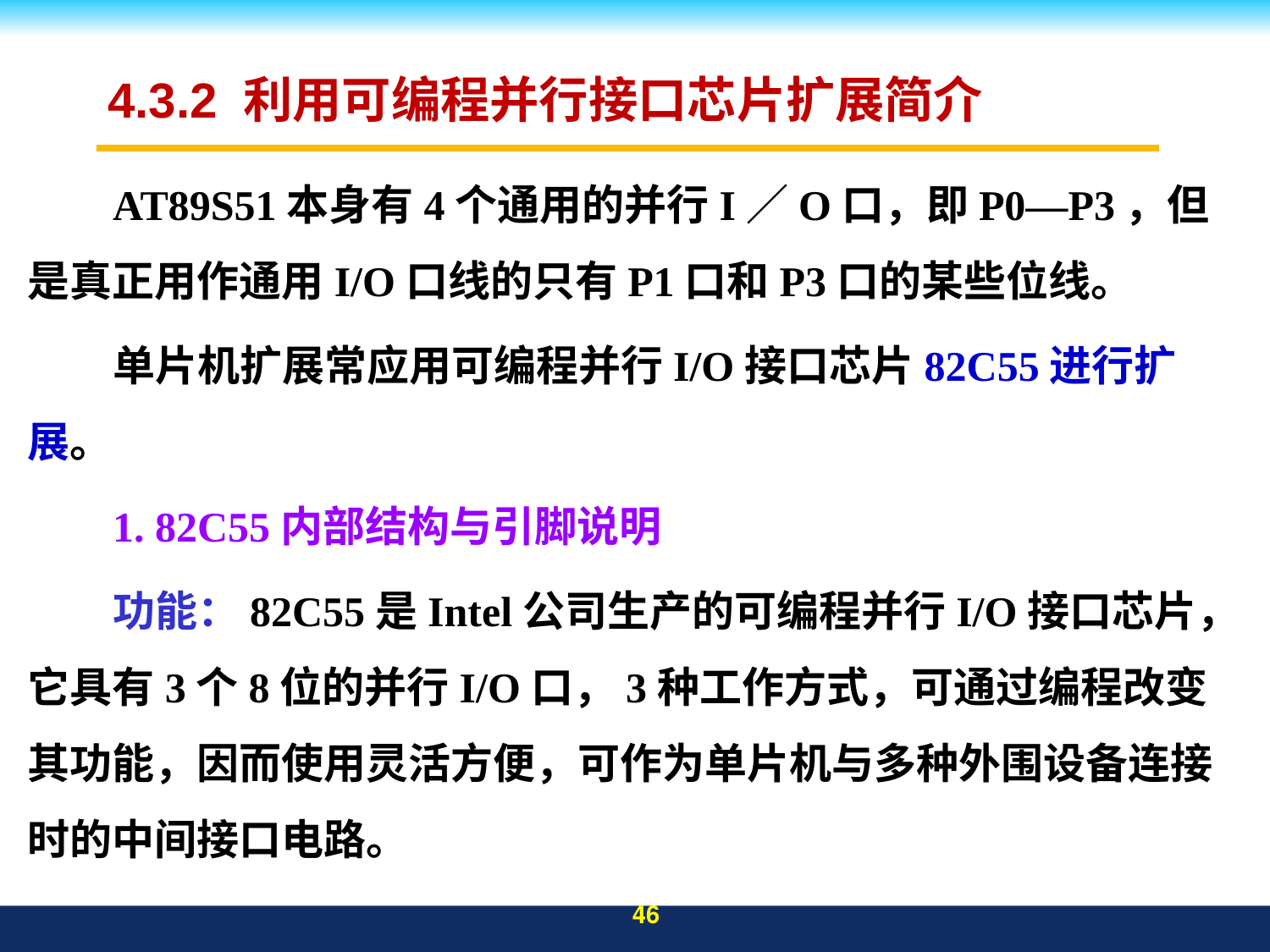

# 4.3.2 利用可编程并行接口芯片扩展简介
AT89S51本身有4个通用的并行I／O口，即P0—P3，但是真正用作通用I/O口线的只有P1口和P3口的某些位线。
单片机扩展常应用可编程并行I/O接口芯片82C55进行扩展。
1. 82C55内部结构与引脚说明
功能：82C55是Intel公司生产的可编程并行I/O接口芯片，它具有3个8位的并行I/O口，3种工作方式，可通过编程改变其功能，因而使用灵活方便，可作为单片机与多种外围设备连接时的中间接口电路。
46